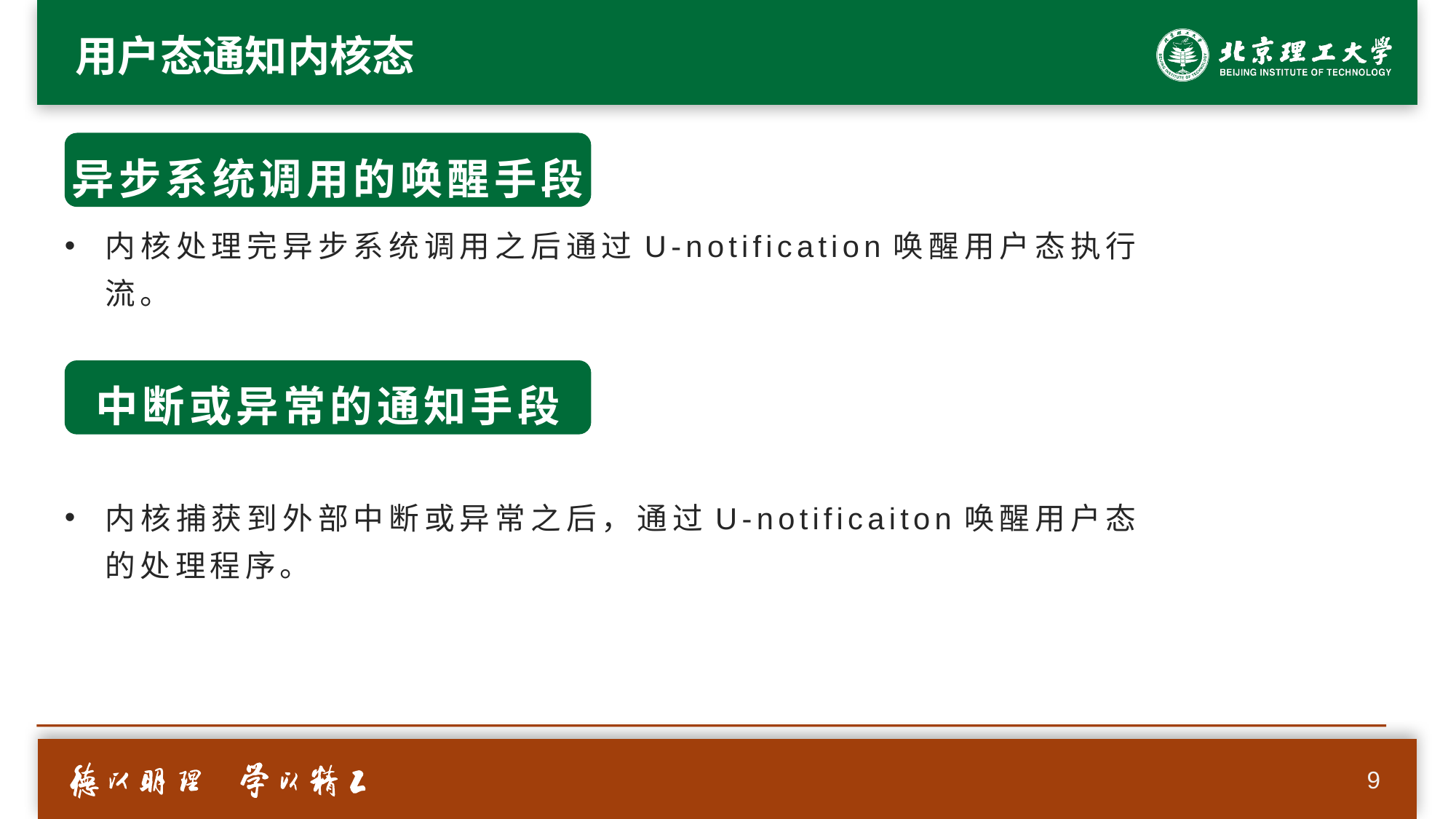

# 用户态通知内核态
异步系统调用的唤醒手段
内核处理完异步系统调用之后通过U-notification唤醒用户态执行流。
中断或异常的通知手段
内核捕获到外部中断或异常之后，通过U-notificaiton唤醒用户态的处理程序。